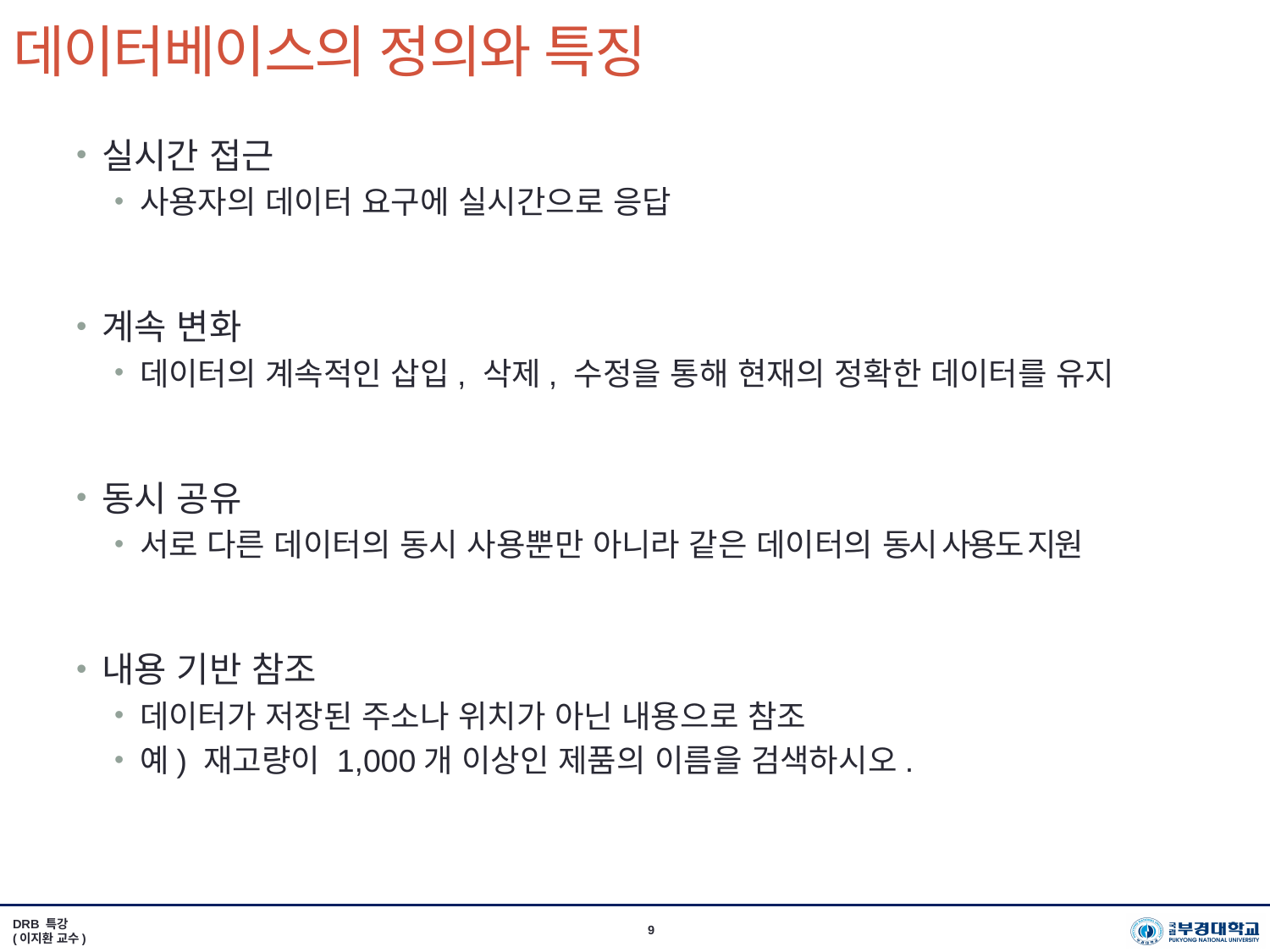

# 데이터베이스의 정의와 특징
실시간 접근
사용자의 데이터 요구에 실시간으로 응답

계속 변화
데이터의 계속적인 삽입, 삭제, 수정을 통해 현재의 정확한 데이터를 유지

동시 공유
서로 다른 데이터의 동시 사용뿐만 아니라 같은 데이터의 동시 사용도 지원

내용 기반 참조
데이터가 저장된 주소나 위치가 아닌 내용으로 참조
예) 재고량이 1,000개 이상인 제품의 이름을 검색하시오.

DRB 특강
(이지환 교수)